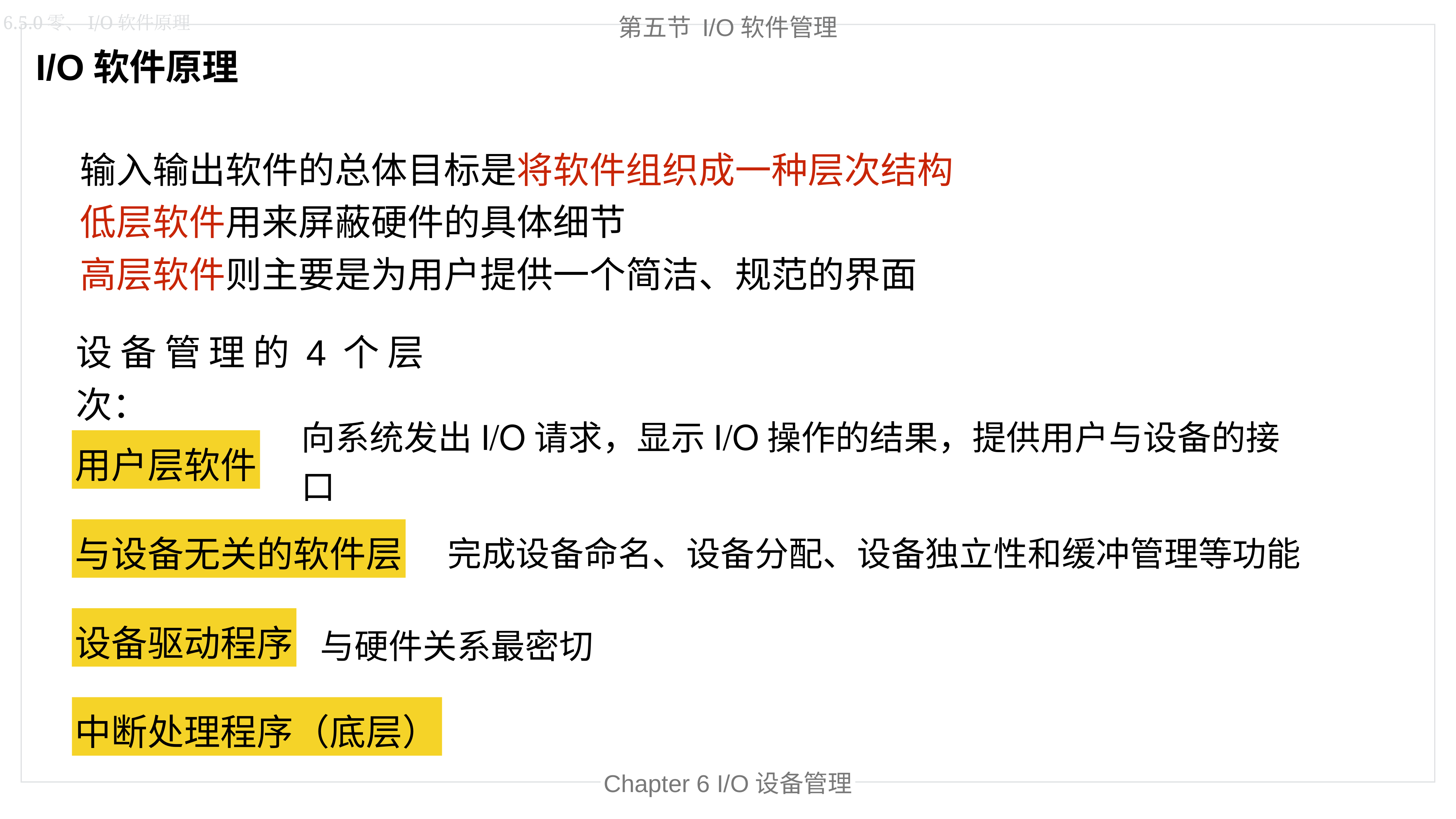

第五节 I/O软件管理
6.5.0零、I/O软件原理

I/O软件原理
输入输出软件的总体目标是将软件组织成一种层次结构
低层软件用来屏蔽硬件的具体细节
高层软件则主要是为用户提供一个简洁、规范的界面
设备管理的4个层次：
向系统发出I/O请求，显示I/O操作的结果，提供用户与设备的接口
用户层软件
与设备无关的软件层
完成设备命名、设备分配、设备独立性和缓冲管理等功能
设备驱动程序
与硬件关系最密切
中断处理程序（底层）
Chapter 6 I/O设备管理
Chapter 处理器管理